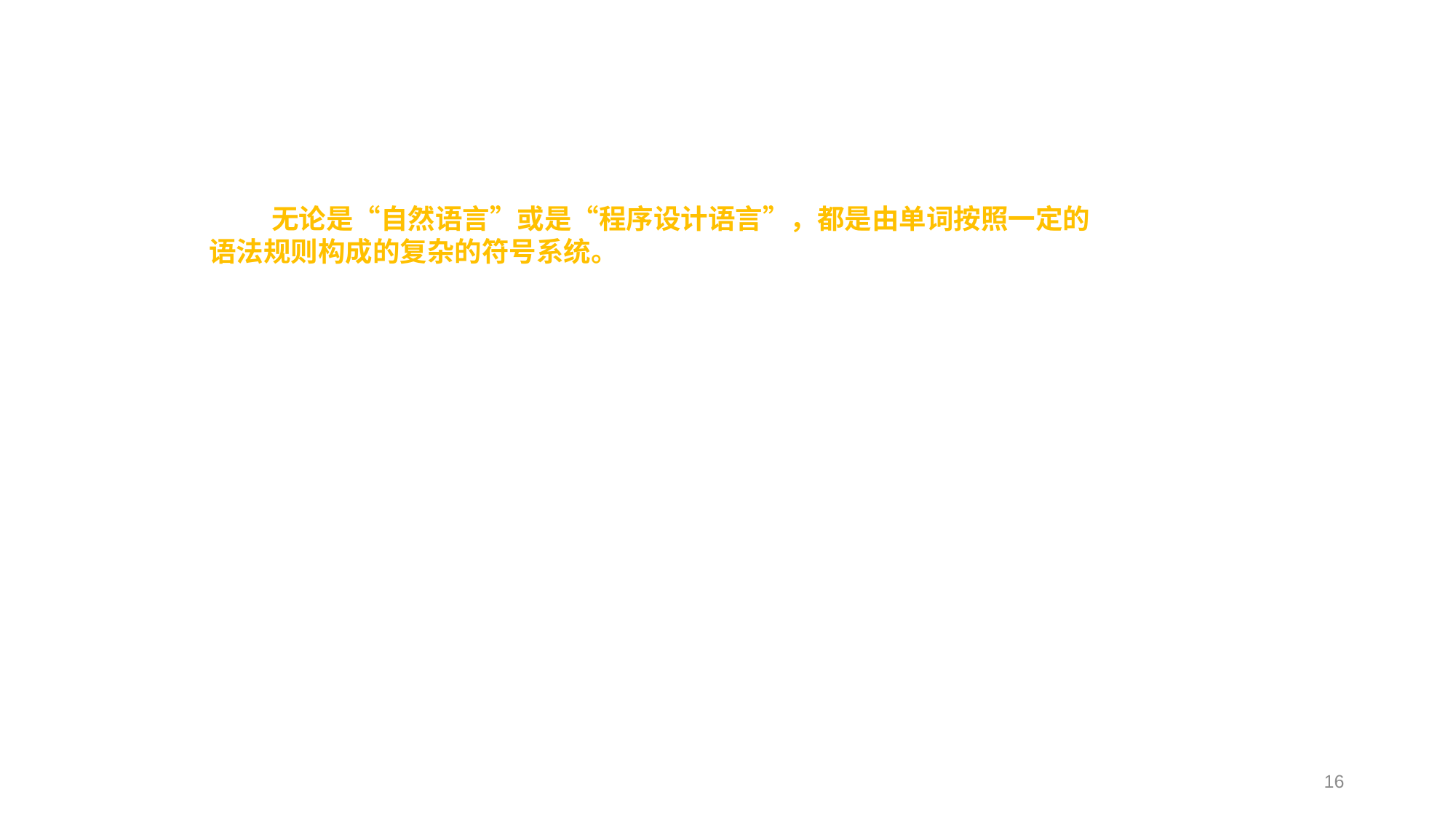

无论是“自然语言”或是“程序设计语言”，都是由单词按照一定的语法规则构成的复杂的符号系统。
16